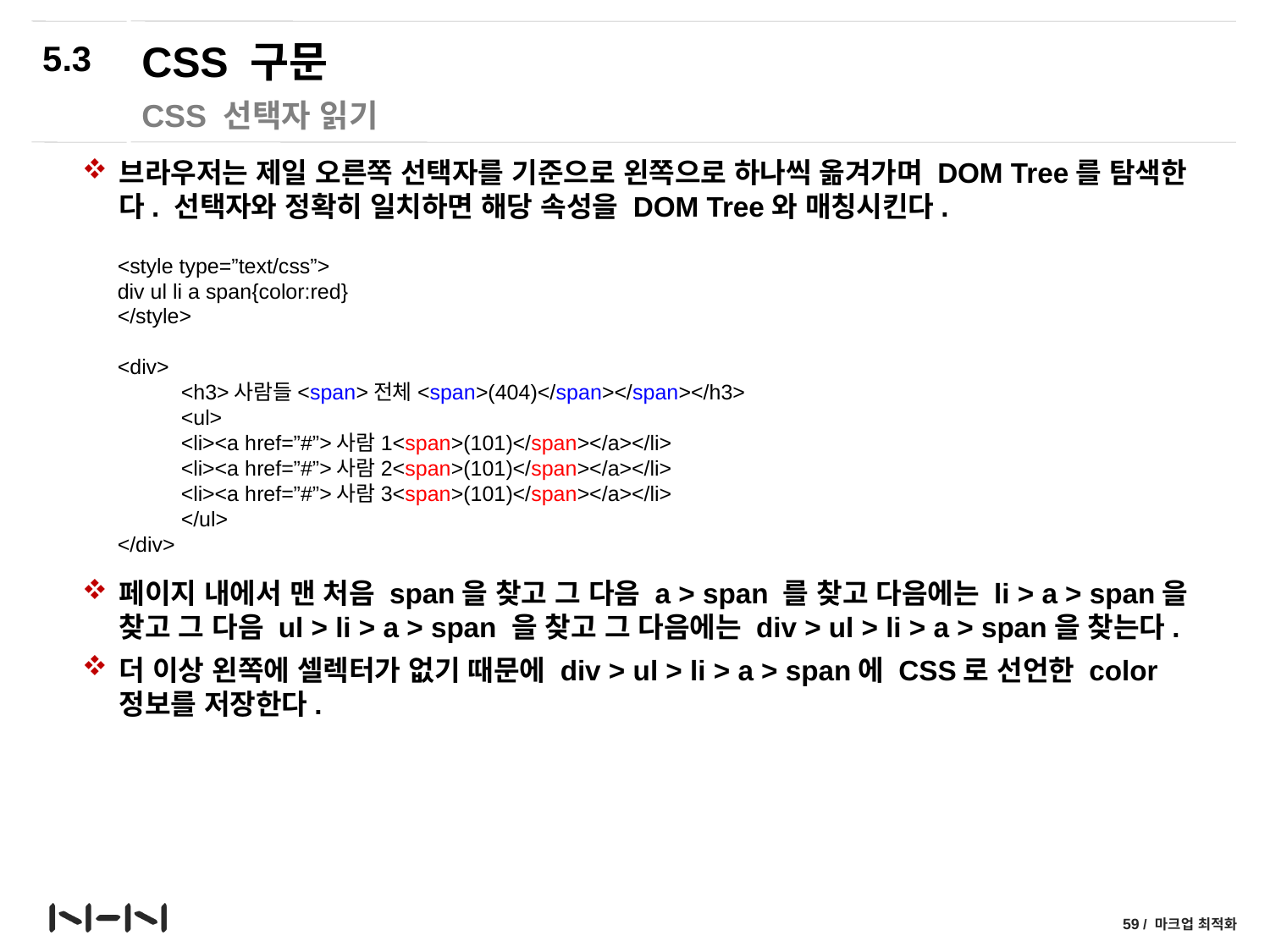

5.3
# CSS 구문
CSS 선택자 읽기
브라우저는 제일 오른쪽 선택자를 기준으로 왼쪽으로 하나씩 옮겨가며 DOM Tree를 탐색한다. 선택자와 정확히 일치하면 해당 속성을 DOM Tree와 매칭시킨다.

페이지 내에서 맨 처음 span을 찾고 그 다음 a > span 를 찾고 다음에는 li > a > span을 찾고 그 다음 ul > li > a > span 을 찾고 그 다음에는 div > ul > li > a > span을 찾는다.
더 이상 왼쪽에 셀렉터가 없기 때문에 div > ul > li > a > span에 CSS로 선언한 color 정보를 저장한다.

<style type=”text/css”>
div ul li a span{color:red}
</style>

<div>
<h3>사람들<span>전체<span>(404)</span></span></h3>
<ul>
<li><a href=”#”>사람1<span>(101)</span></a></li>
<li><a href=”#”>사람2<span>(101)</span></a></li>
<li><a href=”#”>사람3<span>(101)</span></a></li>
</ul>
</div>